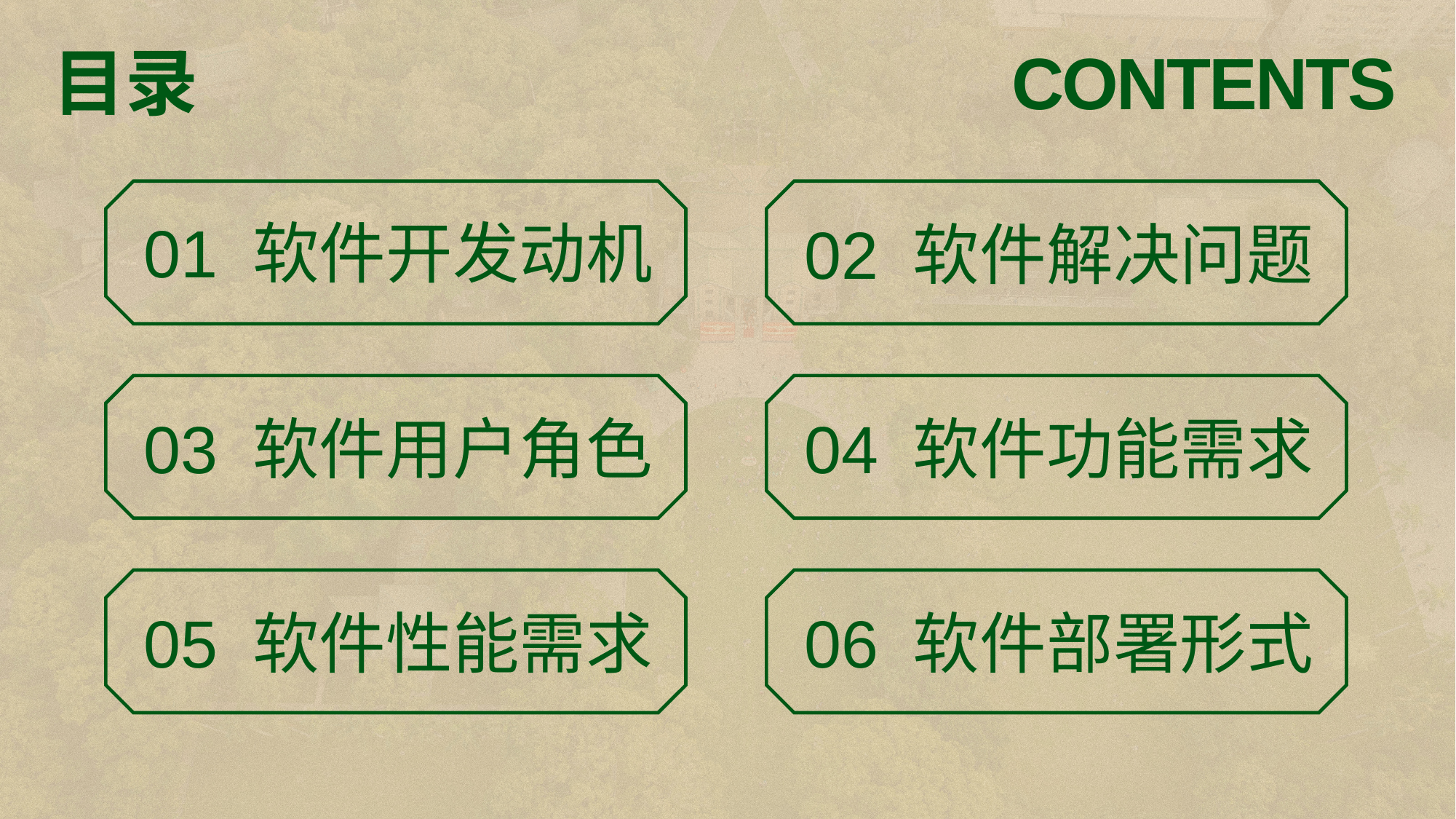

目录
CONTENTS

01 软件开发动机
02 软件解决问题

03 软件用户角色
04 软件功能需求

06 软件部署形式
05 软件性能需求